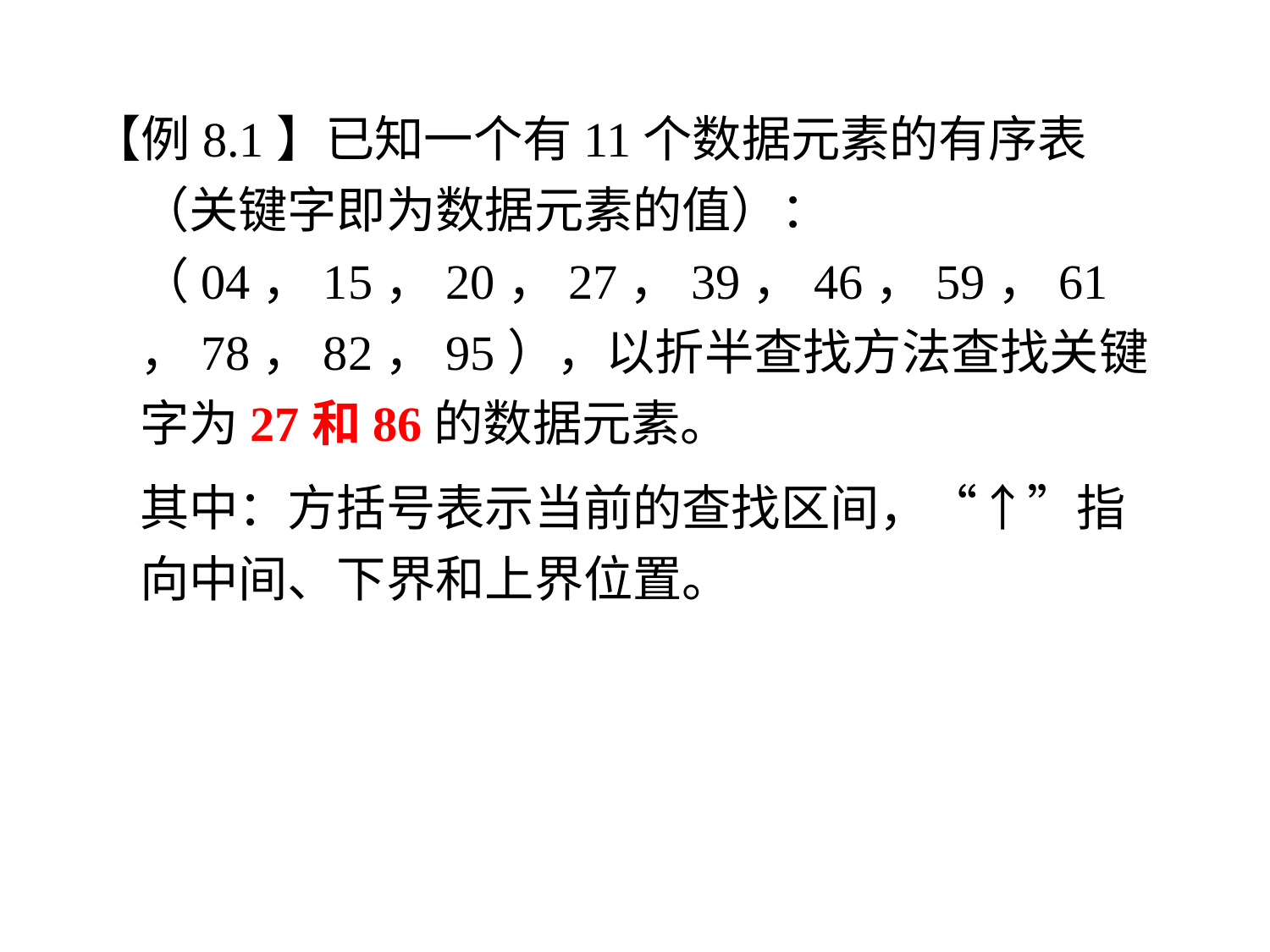

【例8.1】已知一个有11个数据元素的有序表（关键字即为数据元素的值）：（04，15，20，27，39，46，59，61，78，82，95），以折半查找方法查找关键字为27和86的数据元素。
	其中：方括号表示当前的查找区间，“↑”指向中间、下界和上界位置。